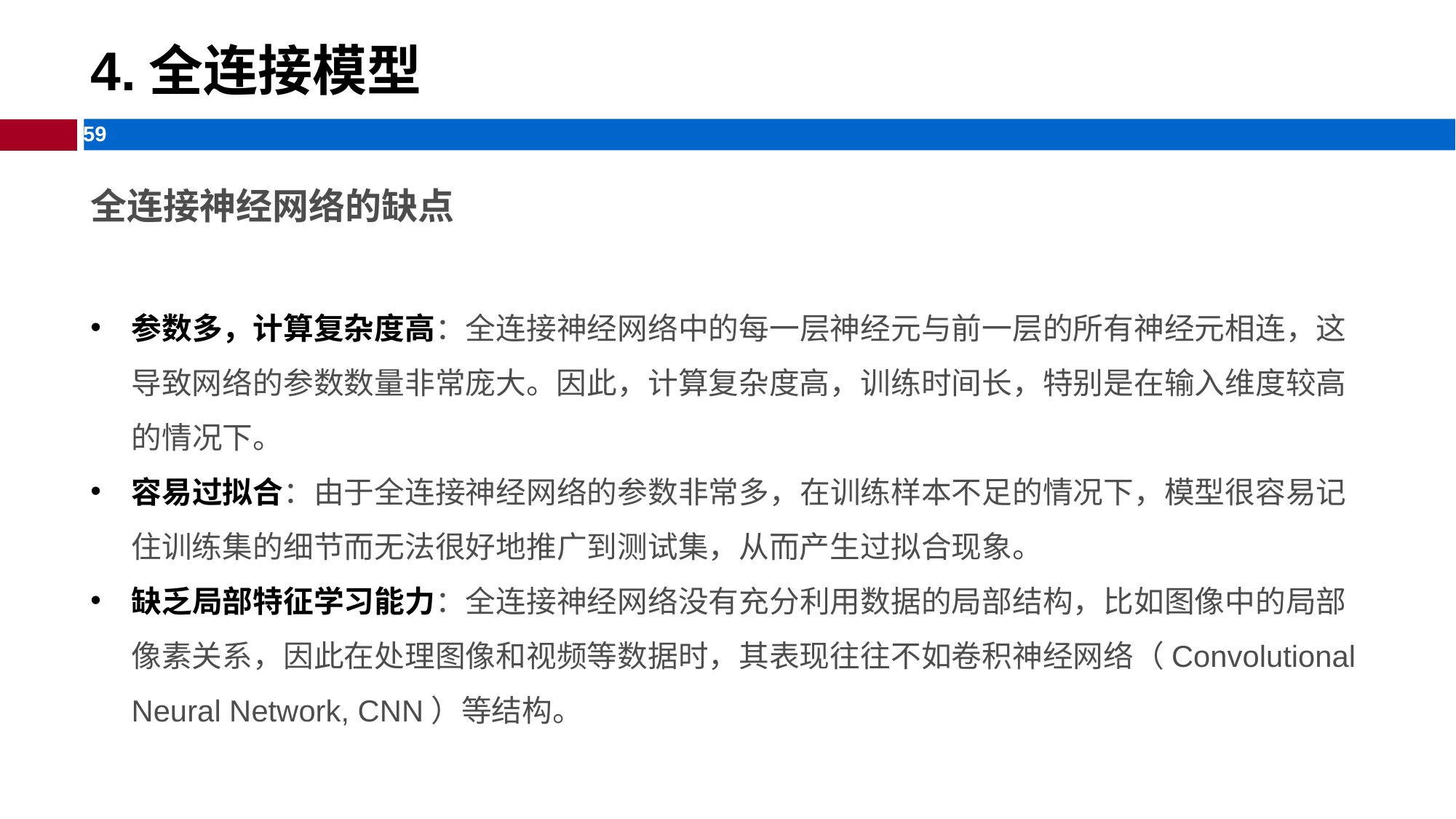

# 4.全连接模型
全连接神经网络的缺点
参数多，计算复杂度高：全连接神经网络中的每一层神经元与前一层的所有神经元相连，这导致网络的参数数量非常庞大。因此，计算复杂度高，训练时间长，特别是在输入维度较高的情况下。
容易过拟合：由于全连接神经网络的参数非常多，在训练样本不足的情况下，模型很容易记住训练集的细节而无法很好地推广到测试集，从而产生过拟合现象。
缺乏局部特征学习能力：全连接神经网络没有充分利用数据的局部结构，比如图像中的局部像素关系，因此在处理图像和视频等数据时，其表现往往不如卷积神经网络（Convolutional Neural Network, CNN）等结构。